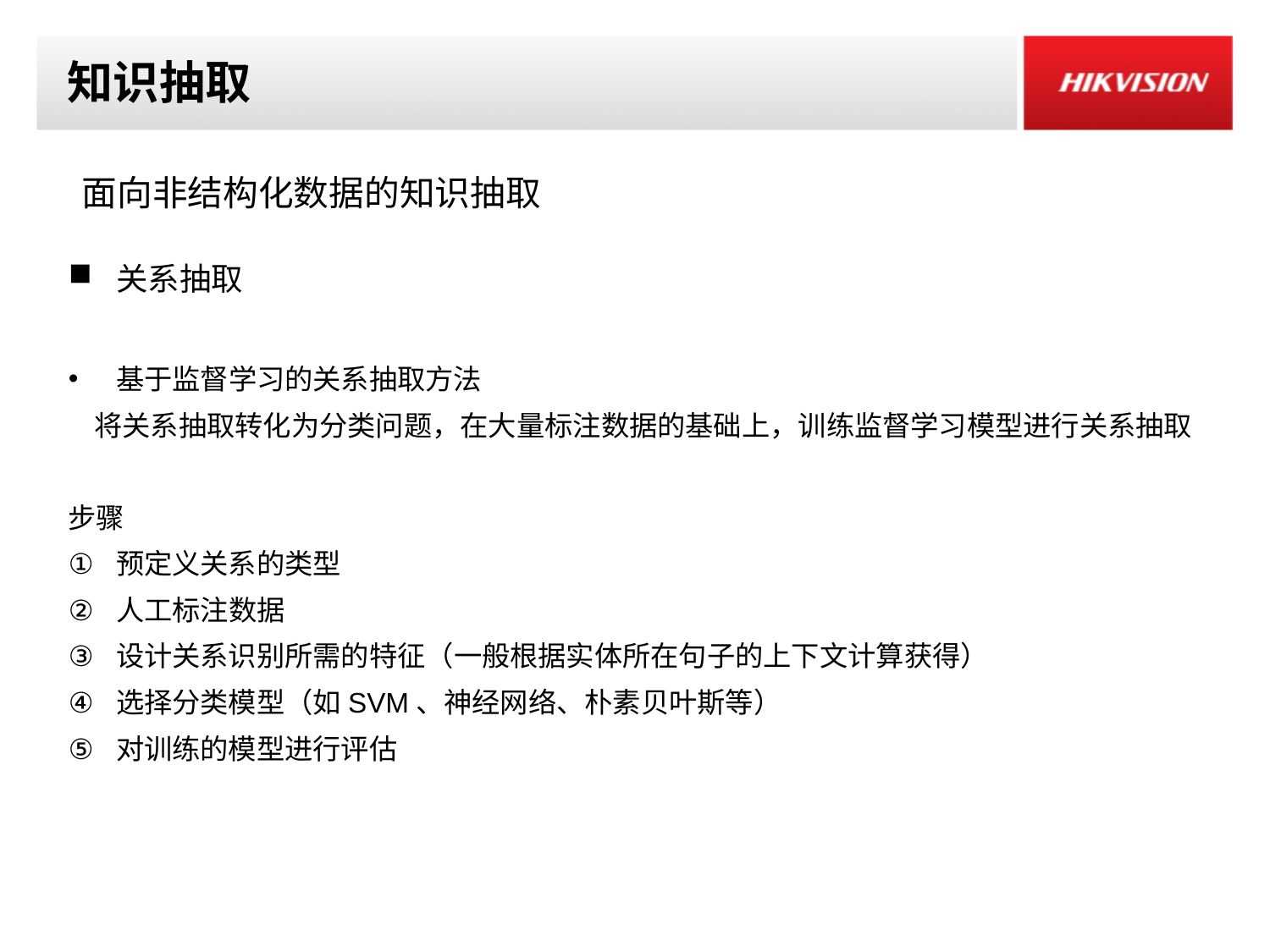

# 知识抽取
 面向非结构化数据的知识抽取

关系抽取

基于监督学习的关系抽取方法
   将关系抽取转化为分类问题，在大量标注数据的基础上，训练监督学习模型进行关系抽取

步骤
预定义关系的类型
人工标注数据
设计关系识别所需的特征（一般根据实体所在句子的上下文计算获得）
选择分类模型（如SVM、神经网络、朴素贝叶斯等）
对训练的模型进行评估